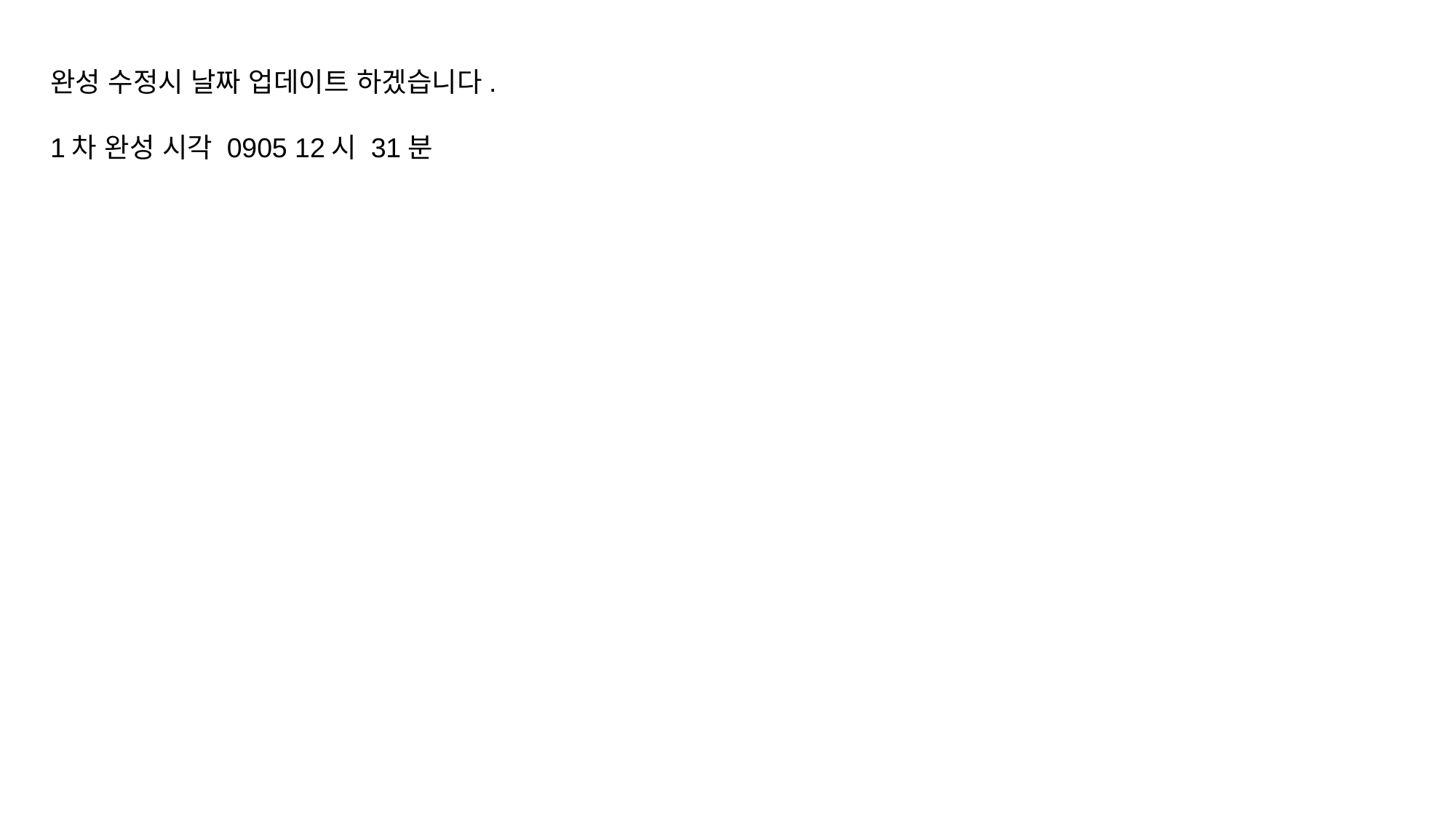

완성 수정시 날짜 업데이트 하겠습니다.

1차 완성 시각 0905 12시 31분